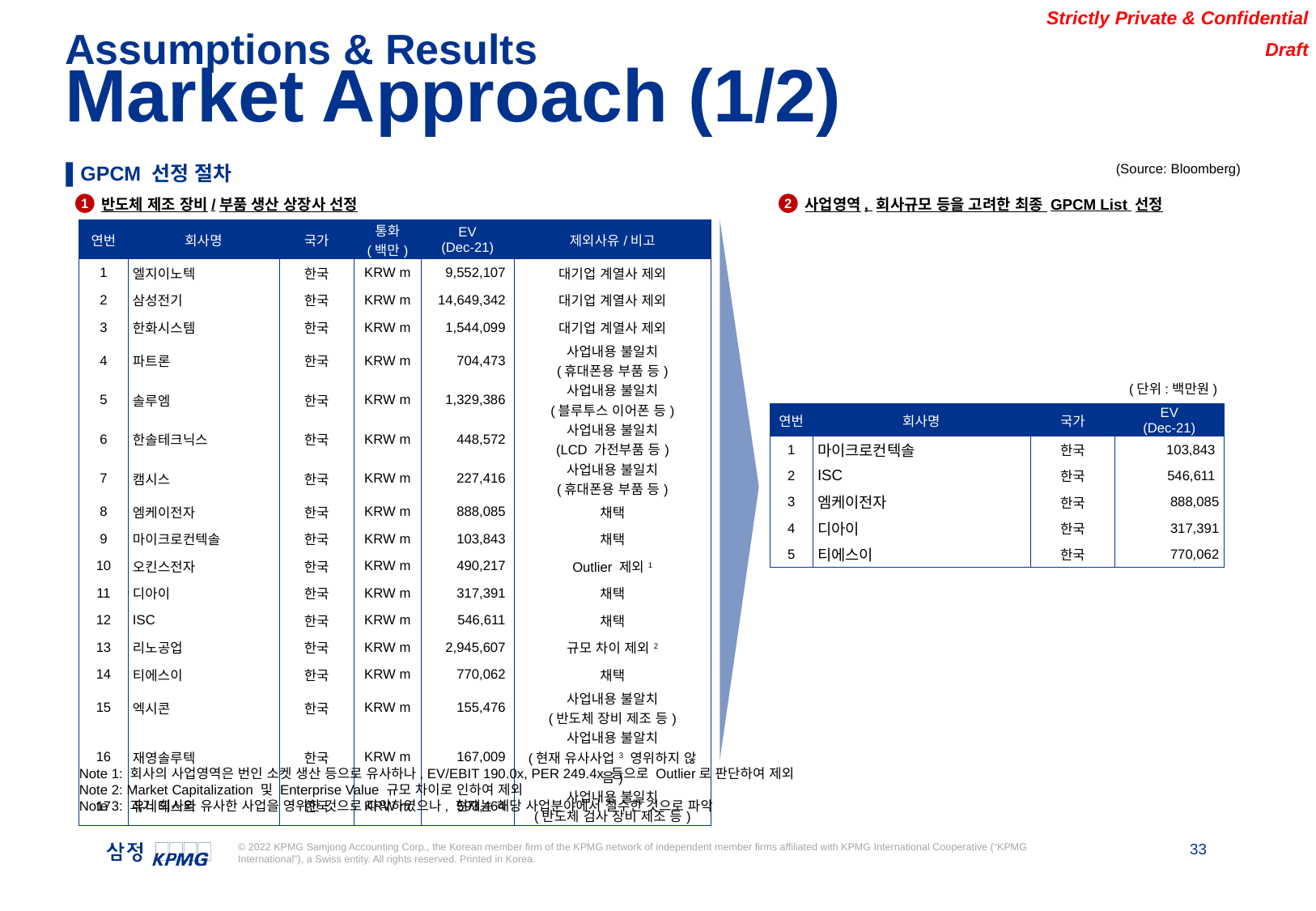

Assumptions & Results
Market Approach (1/2)
▌GPCM 선정 절차
(Source: Bloomberg)
1
2
반도체 제조 장비/부품 생산 상장사 선정
사업영역, 회사규모 등을 고려한 최종 GPCM List 선정
| 연번 | 회사명 | 국가 | 통화 (백만) | EV (Dec-21) | 제외사유/비고 |
| --- | --- | --- | --- | --- | --- |
| 1 | 엘지이노텍 | 한국 | KRW m | 9,552,107 | 대기업 계열사 제외 |
| 2 | 삼성전기 | 한국 | KRW m | 14,649,342 | 대기업 계열사 제외 |
| 3 | 한화시스템 | 한국 | KRW m | 1,544,099 | 대기업 계열사 제외 |
| 4 | 파트론 | 한국 | KRW m | 704,473 | 사업내용 불일치 (휴대폰용 부품 등) |
| 5 | 솔루엠 | 한국 | KRW m | 1,329,386 | 사업내용 불일치 (블루투스 이어폰 등) |
| 6 | 한솔테크닉스 | 한국 | KRW m | 448,572 | 사업내용 불일치 (LCD 가전부품 등) |
| 7 | 캠시스 | 한국 | KRW m | 227,416 | 사업내용 불일치 (휴대폰용 부품 등) |
| 8 | 엠케이전자 | 한국 | KRW m | 888,085 | 채택 |
| 9 | 마이크로컨텍솔 | 한국 | KRW m | 103,843 | 채택 |
| 10 | 오킨스전자 | 한국 | KRW m | 490,217 | Outlier 제외1 |
| 11 | 디아이 | 한국 | KRW m | 317,391 | 채택 |
| 12 | ISC | 한국 | KRW m | 546,611 | 채택 |
| 13 | 리노공업 | 한국 | KRW m | 2,945,607 | 규모 차이 제외2 |
| 14 | 티에스이 | 한국 | KRW m | 770,062 | 채택 |
| 15 | 엑시콘 | 한국 | KRW m | 155,476 | 사업내용 불알치 (반도체 장비 제조 등) |
| 16 | 재영솔루텍 | 한국 | KRW m | 167,009 | 사업내용 불알치 (현재 유사사업3 영위하지 않음) |
| 17 | 유니테스트 | 한국 | KRW m | 593,464 | 사업내용 불일치 (반도체 검사 장비 제조 등) |
(단위:백만원)
| 연번 | 회사명 | 국가 | EV (Dec-21) |
| --- | --- | --- | --- |
| 1 | 마이크로컨텍솔 | 한국 | 103,843 |
| 2 | ISC | 한국 | 546,611 |
| 3 | 엠케이전자 | 한국 | 888,085 |
| 4 | 디아이 | 한국 | 317,391 |
| 5 | 티에스이 | 한국 | 770,062 |

Note 1: 회사의 사업영역은 번인 소켓 생산 등으로 유사하나, EV/EBIT 190.0x, PER 249.4x 등으로 Outlier로 판단하여 제외
Note 2: Market Capitalization 및 Enterprise Value 규모 차이로 인하여 제외
Note 3: 과거 회사와 유사한 사업을 영위한 것으로 파악하였으나, 현재는 해당 사업분야에서 철수한 것으로 파악